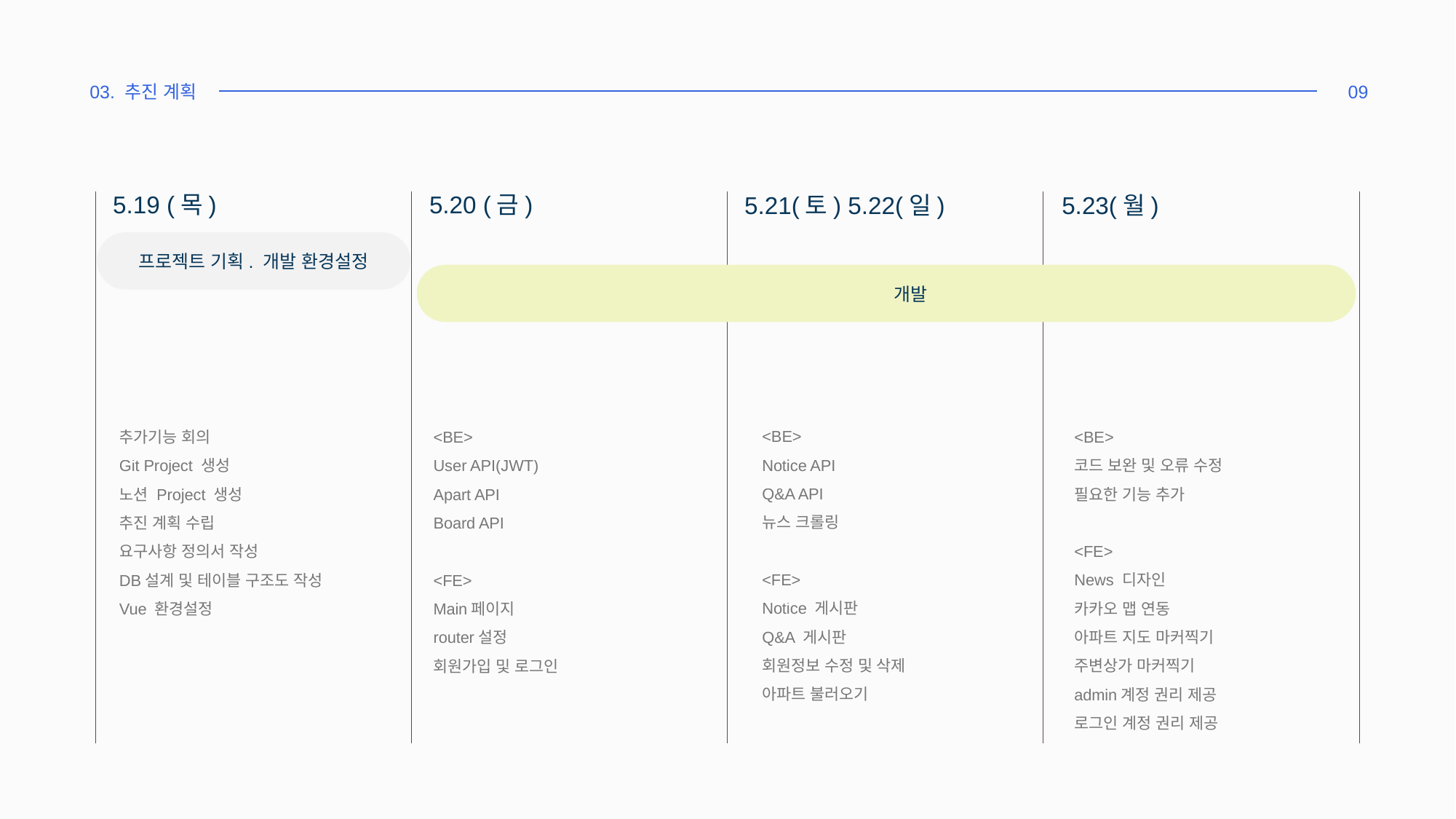

03. 추진 계획
09
5.19 (목)
5.20 (금)
5.21(토) 5.22(일)
5.23(월)

프로젝트 기획. 개발 환경설정

개발
<BE>
Notice API
Q&A API
뉴스 크롤링

<FE>
Notice 게시판
Q&A 게시판
회원정보 수정 및 삭제
아파트 불러오기

<BE>
코드 보완 및 오류 수정
필요한 기능 추가

<FE>
News 디자인
카카오 맵 연동
아파트 지도 마커찍기
주변상가 마커찍기
admin계정 권리 제공
로그인 계정 권리 제공
추가기능 회의
Git Project 생성
노션 Project 생성
추진 계획 수립
요구사항 정의서 작성
DB설계 및 테이블 구조도 작성
Vue 환경설정
<BE>
User API(JWT)
Apart API
Board API

<FE>
Main페이지
router설정
회원가입 및 로그인